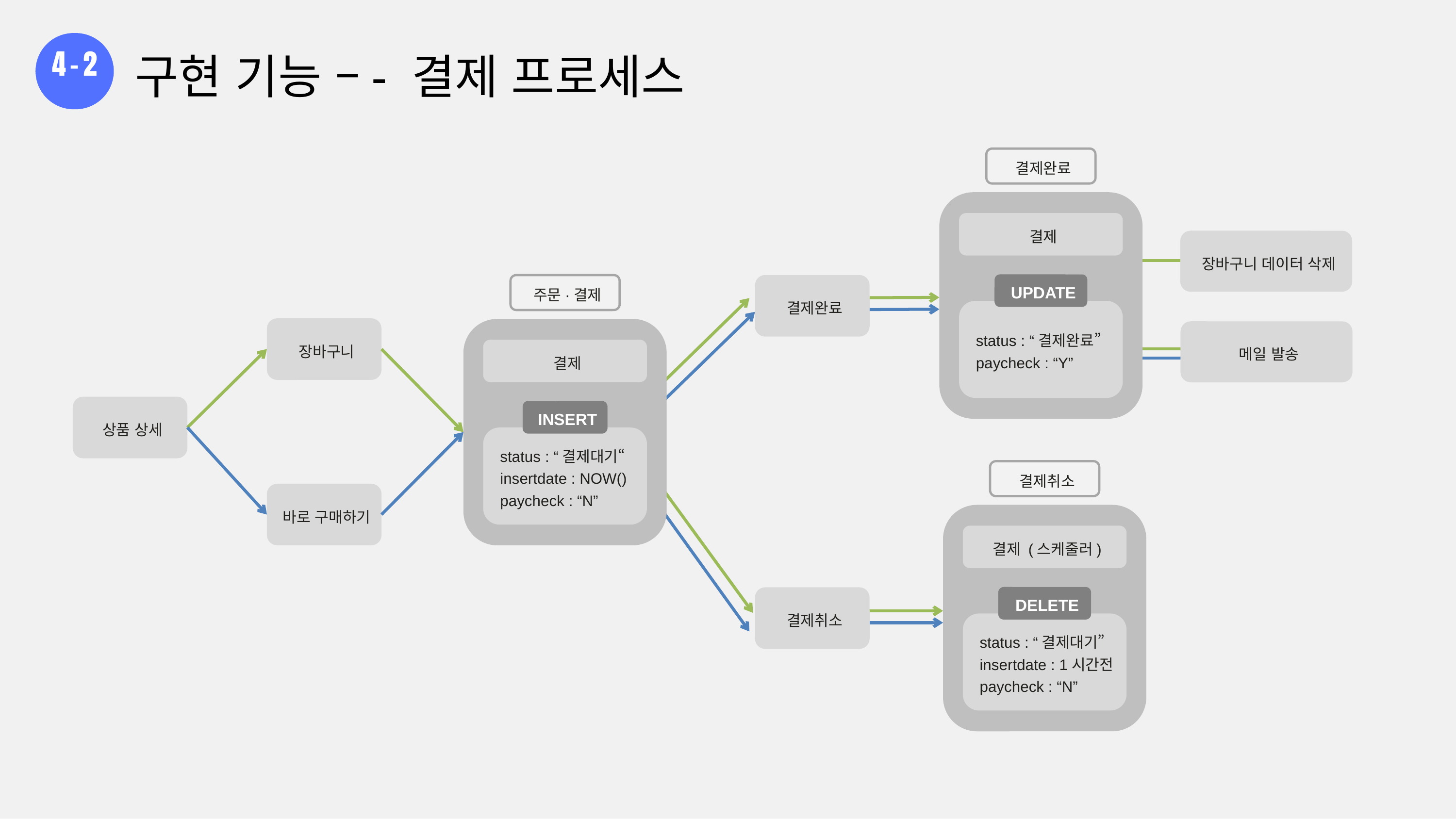

4-2
구현 기능 –- 결제 프로세스
결제완료

결제
UPDATE
status : “결제완료”
paycheck : “Y”
장바구니 데이터 삭제
결제완료
주문·결제

결제
INSERT
status : “결제대기“
insertdate : NOW()
paycheck : “N”
장바구니
메일 발송
상품 상세
결제취소

결제 (스케줄러)
DELETE
status : “결제대기”
insertdate : 1시간전
paycheck : “N”
바로 구매하기
결제취소